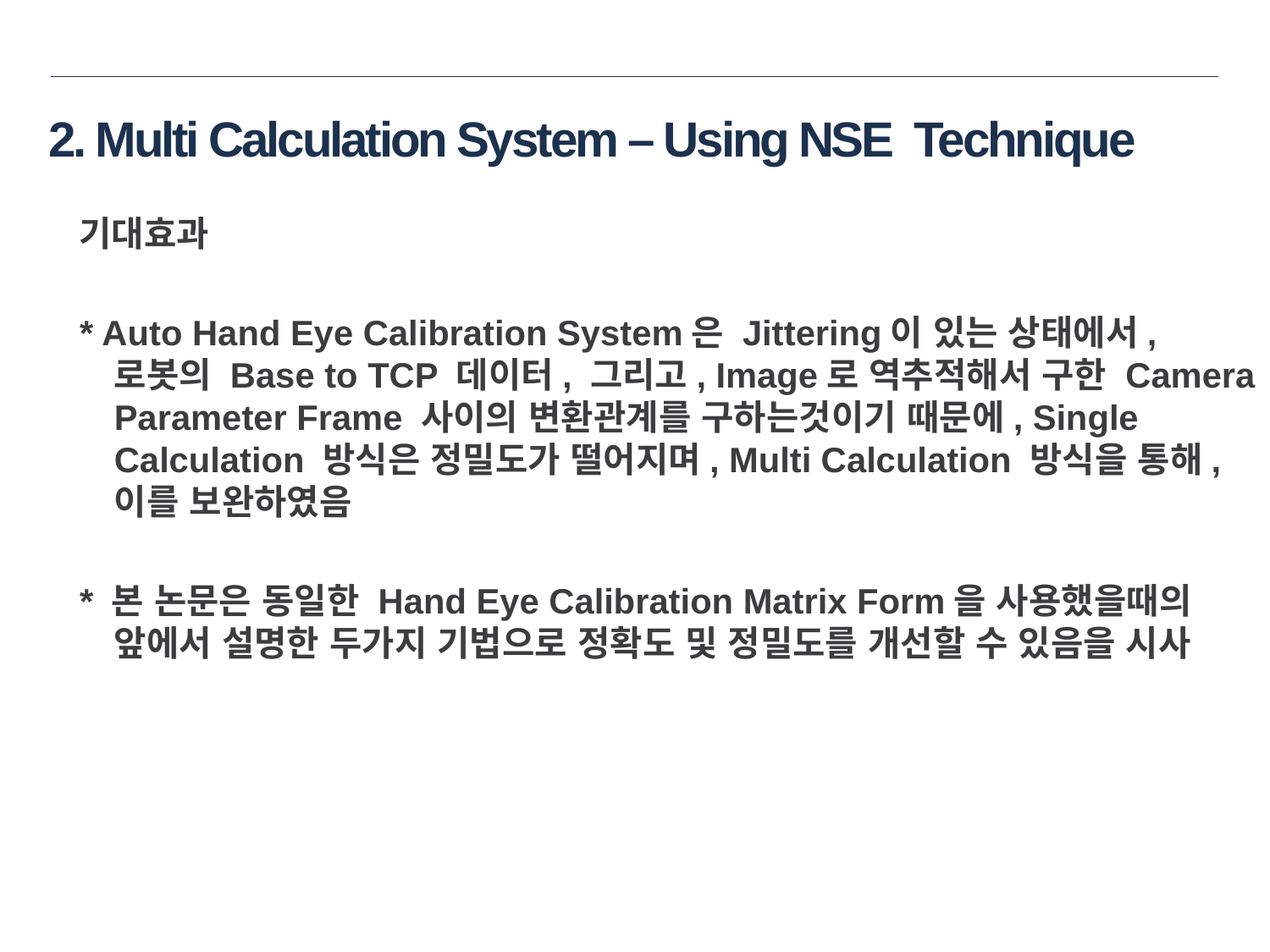

# 2. Multi Calculation System – Using NSE  Technique

  기대효과

   * Auto Hand Eye Calibration System은 Jittering이 있는 상태에서, 로봇의 Base to TCP 데이터, 그리고, Image로 역추적해서 구한 Camera Parameter Frame 사이의 변환관계를 구하는것이기 때문에, Single Calculation 방식은 정밀도가 떨어지며, Multi Calculation 방식을 통해, 이를 보완하였음

   * 본 논문은 동일한 Hand Eye Calibration Matrix Form을 사용했을때의 앞에서 설명한 두가지 기법으로 정확도 및 정밀도를 개선할 수 있음을 시사